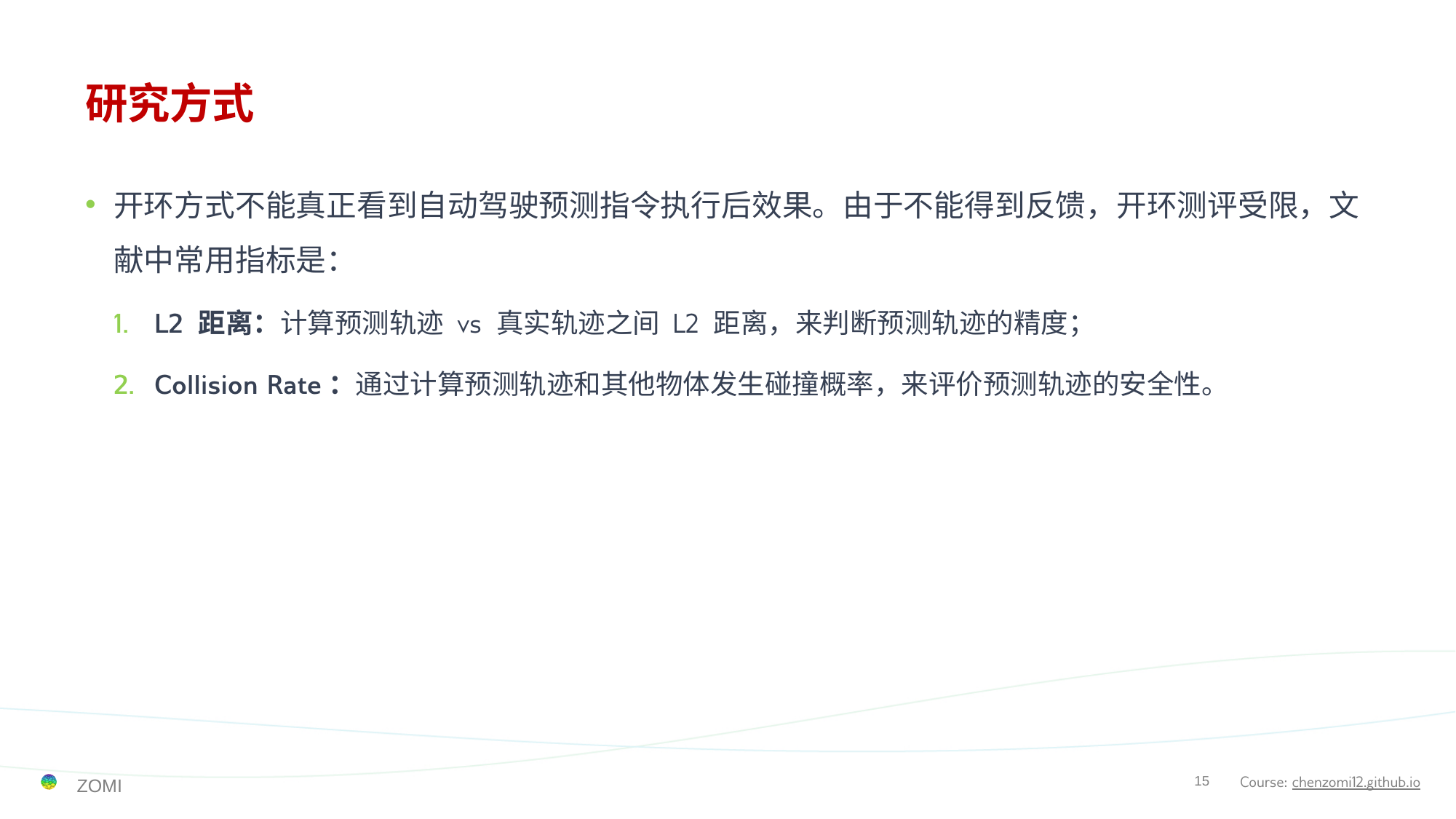

# 研究方式
开环方式不能真正看到自动驾驶预测指令执行后效果。由于不能得到反馈，开环测评受限，文献中常用指标是：
L2 距离：计算预测轨迹 vs 真实轨迹之间 L2 距离，来判断预测轨迹的精度；
Collision Rate：通过计算预测轨迹和其他物体发生碰撞概率，来评价预测轨迹的安全性。